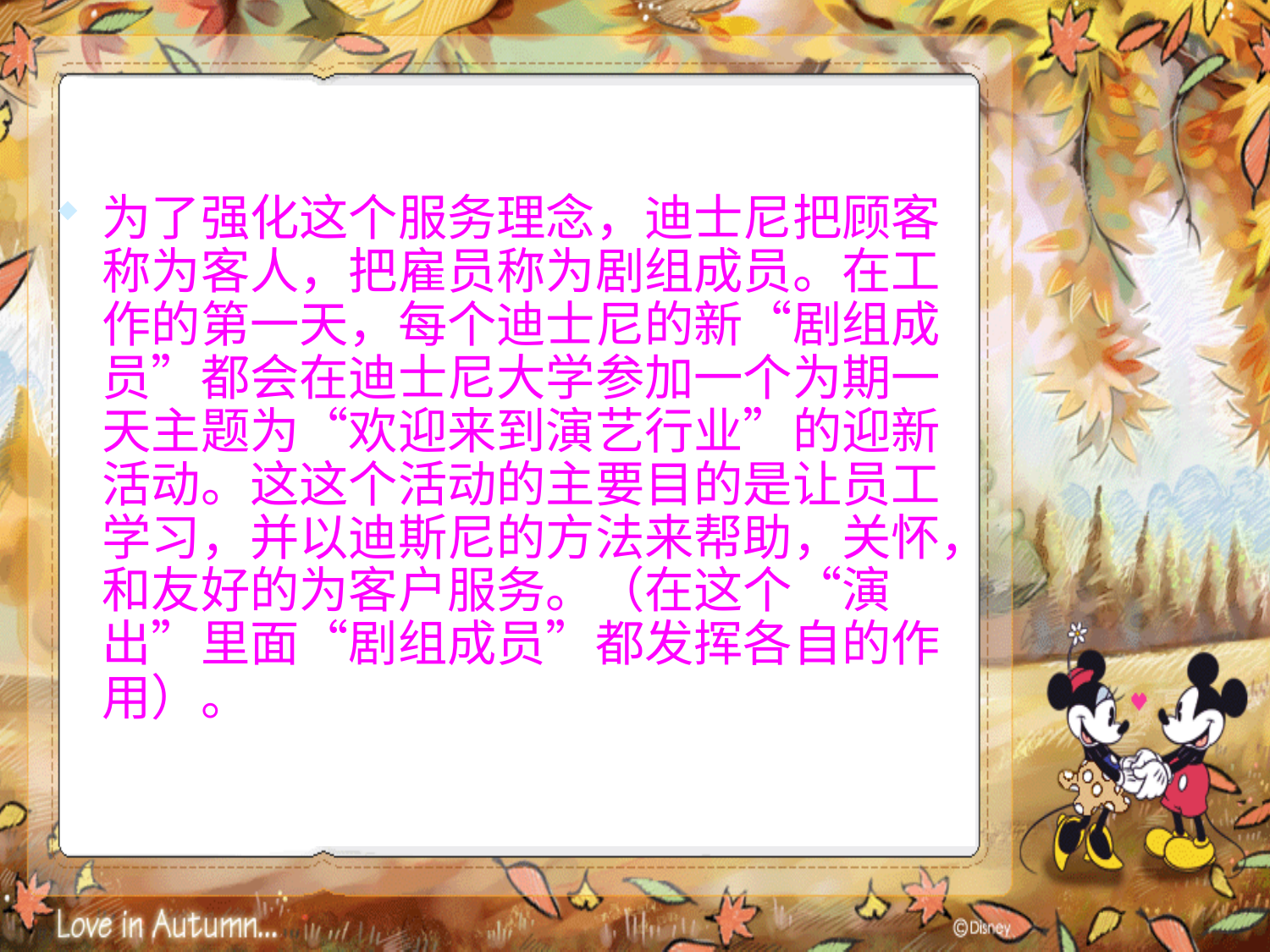

#

为了强化这个服务理念，迪士尼把顾客称为客人，把雇员称为剧组成员。在工作的第一天，每个迪士尼的新“剧组成员”都会在迪士尼大学参加一个为期一天主题为“欢迎来到演艺行业”的迎新活动。这这个活动的主要目的是让员工学习，并以迪斯尼的方法来帮助，关怀，和友好的为客户服务。（在这个“演出”里面“剧组成员”都发挥各自的作用）。